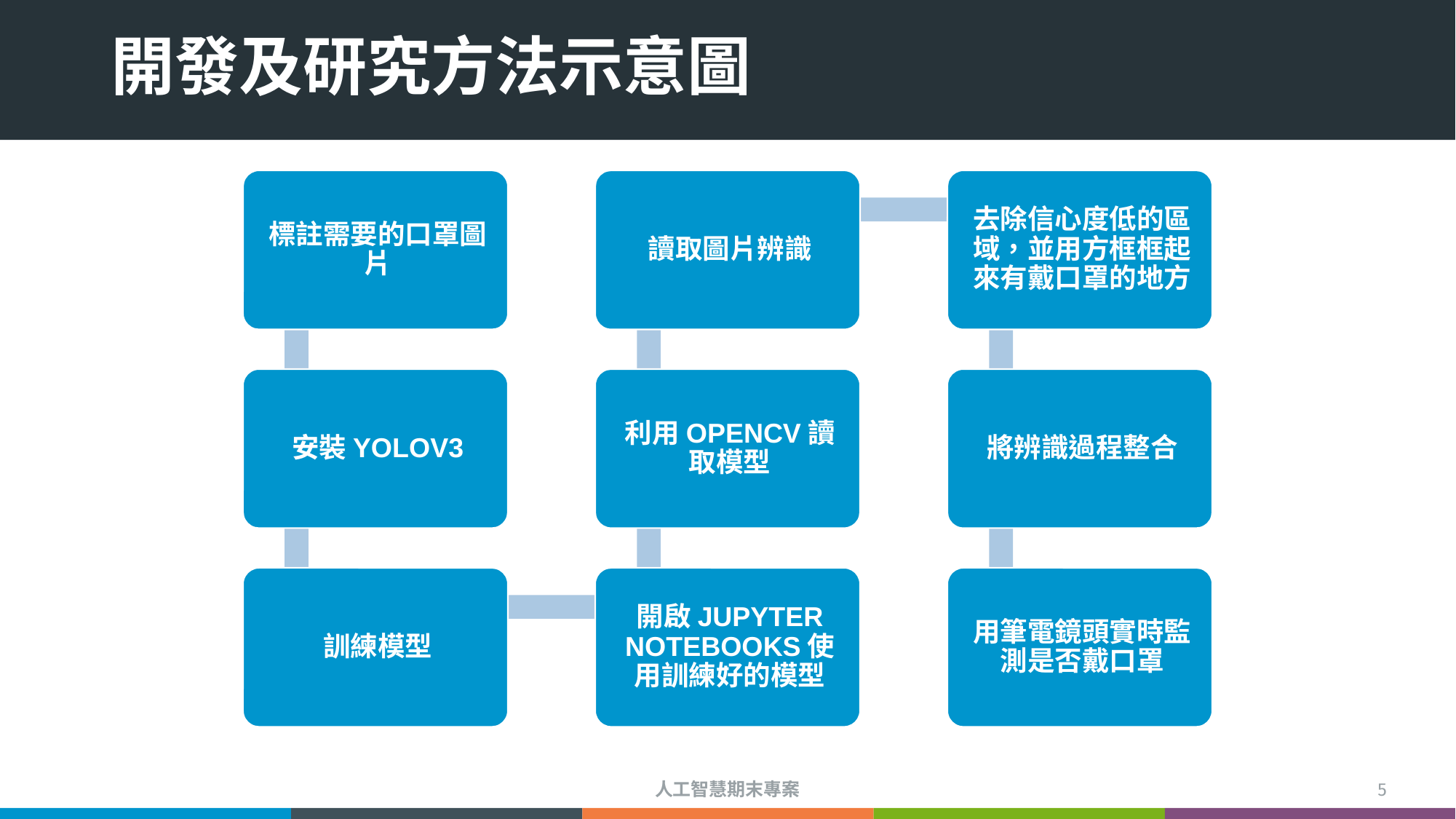

# 開發及研究方法示意圖
標註需要的口罩圖片
安裝YOLOV3
訓練模型
開啟JUPYTER NOTEBOOKS使用訓練好的模型
利用OPENCV讀取模型
讀取圖片辨識
去除信心度低的區域，並用方框框起來有戴口罩的地方
將辨識過程整合
用筆電鏡頭實時監測是否戴口罩
人工智慧期末專案
5